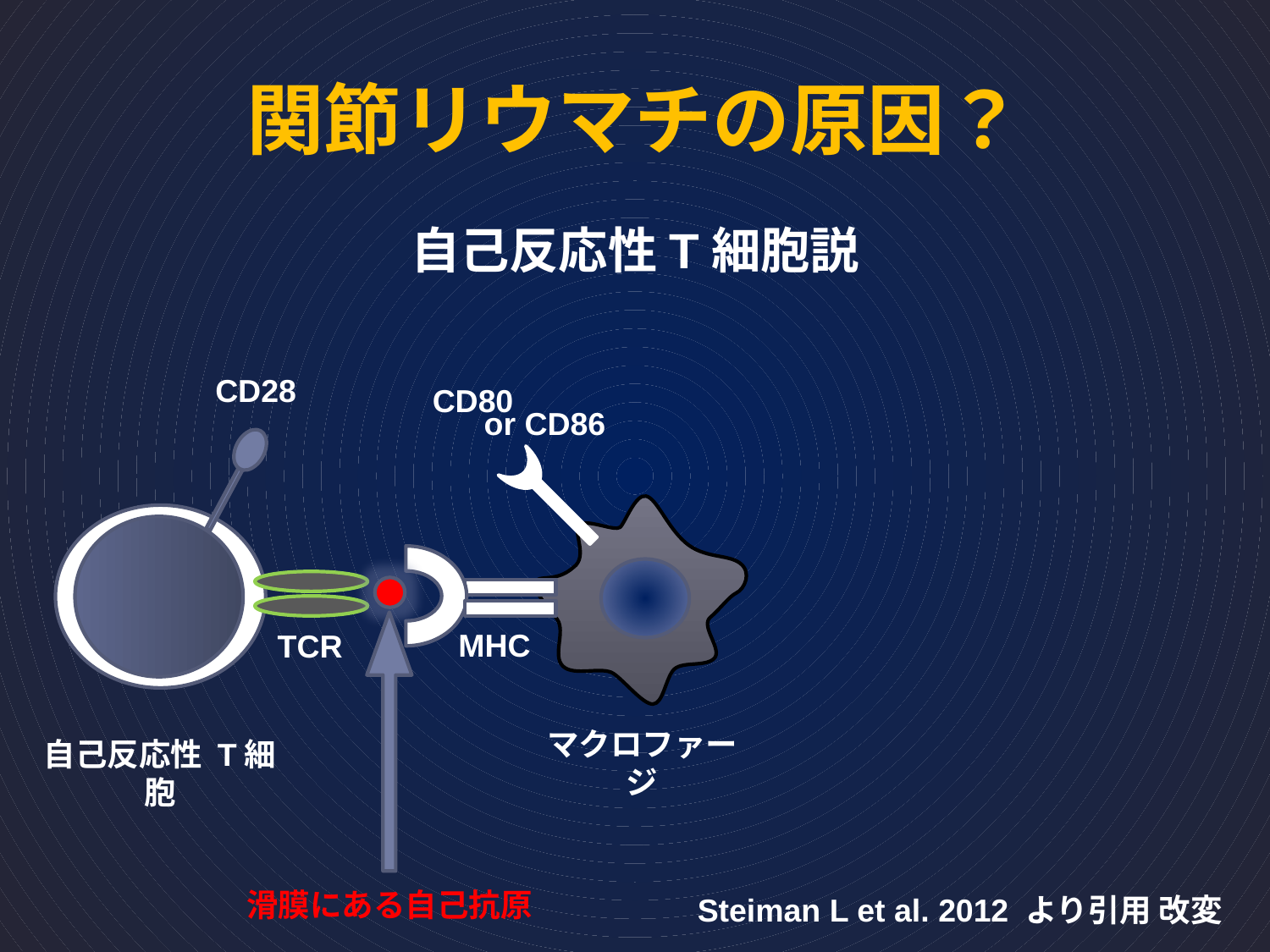

# 関節リウマチの原因？
自己反応性T細胞説
CD28
  CD80
  or CD86

MHC
TCR
マクロファージ
自己反応性 T細胞
滑膜にある自己抗原
Steiman L et al. 2012 より引用 改変